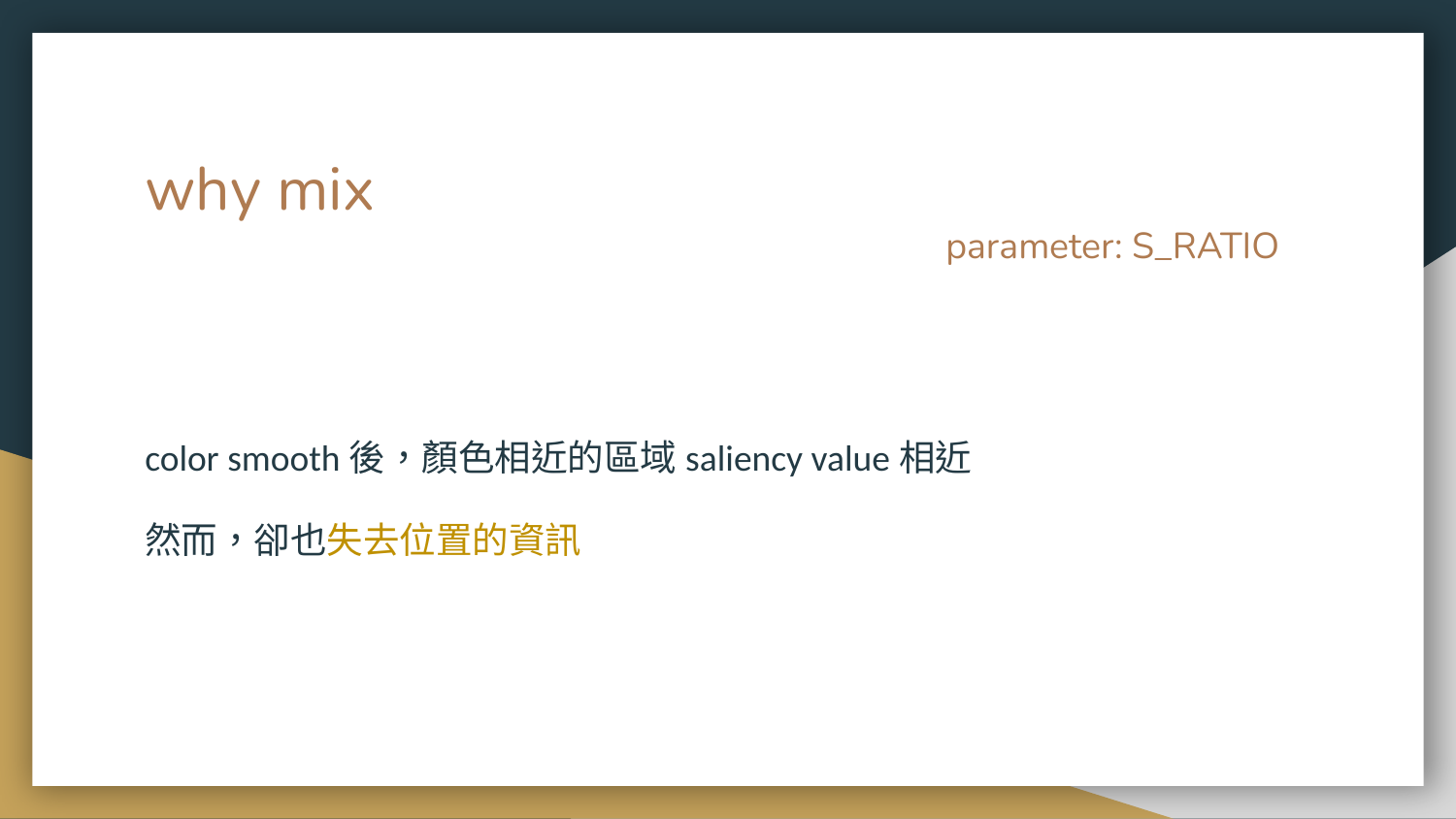

# why mix
parameter: S_RATIO
color smooth後，顏色相近的區域saliency value相近
然而，卻也失去位置的資訊